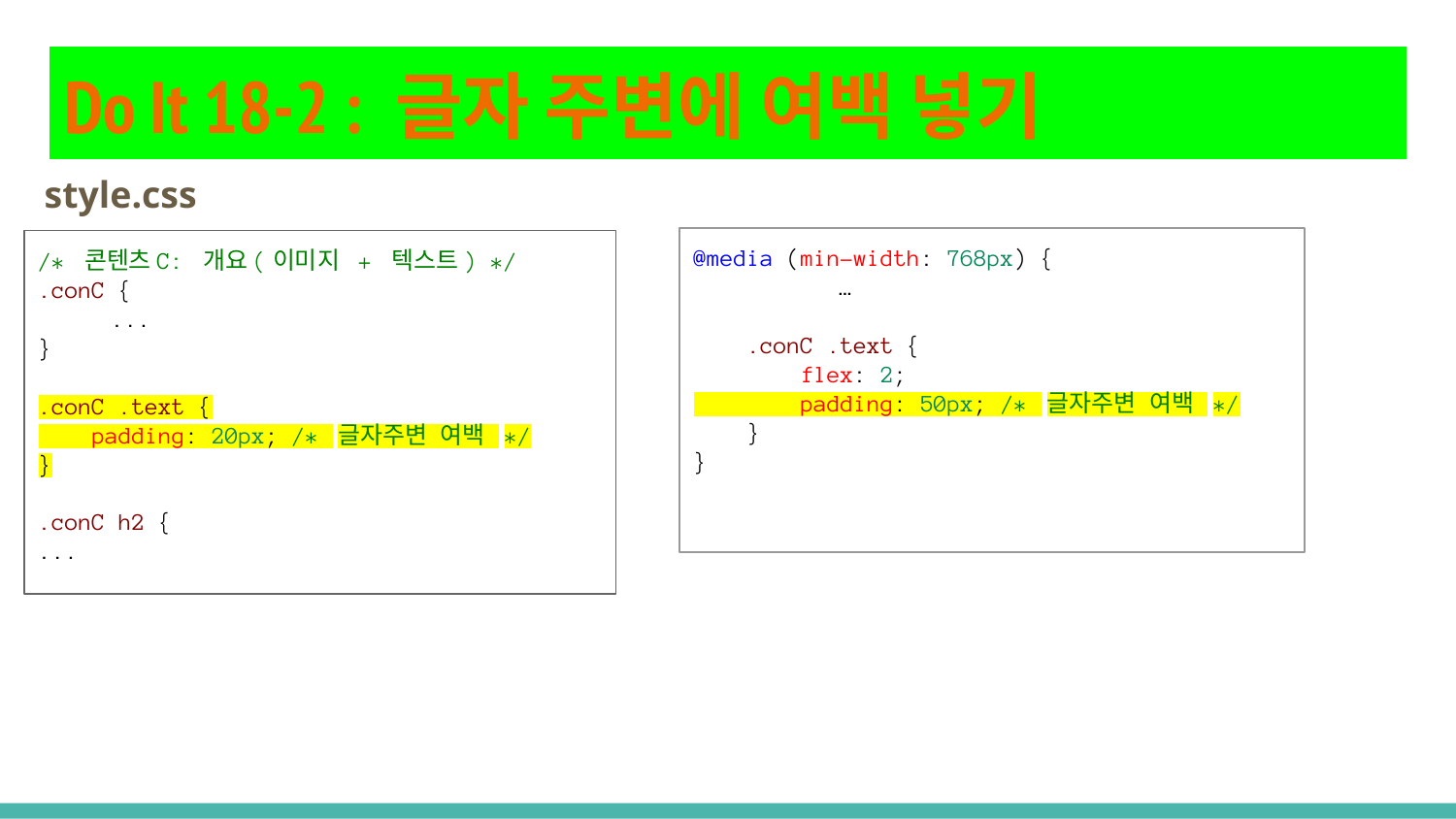

# Do It 18-2 : 글자 주변에 여백 넣기
style.css
@media (min-width: 768px) {
	…

    .conC .text {
        flex: 2;
        padding: 50px; /* 글자주변 여백 */
    }
}
/* 콘텐츠C: 개요(이미지 + 텍스트) */
.conC {
...
}

.conC .text {
    padding: 20px; /* 글자주변 여백 */
}

.conC h2 {
...